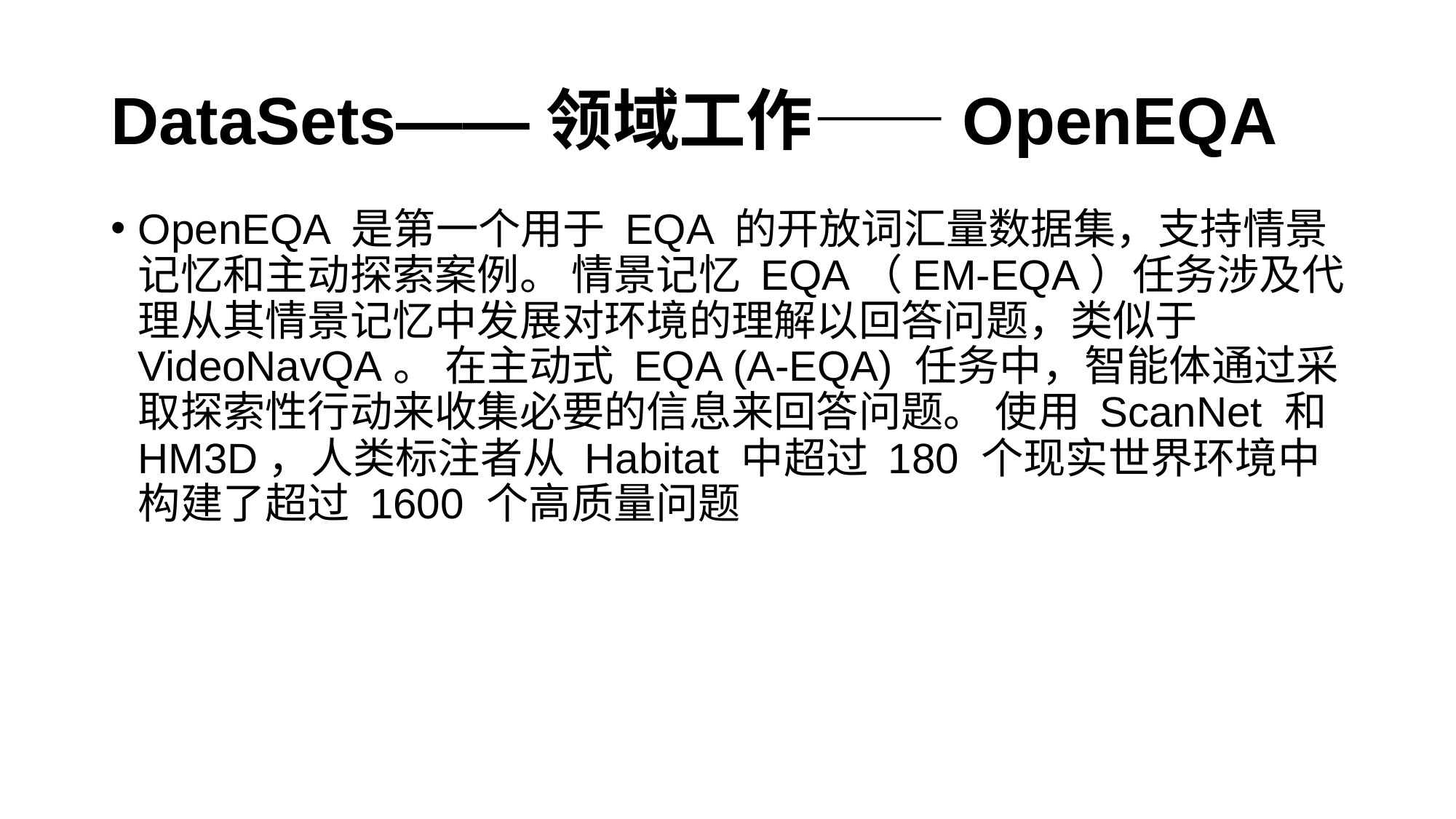

# DataSets——领域工作——OpenEQA
OpenEQA 是第一个用于 EQA 的开放词汇量数据集，支持情景记忆和主动探索案例。 情景记忆 EQA（EM-EQA）任务涉及代理从其情景记忆中发展对环境的理解以回答问题，类似于 VideoNavQA。 在主动式 EQA (A-EQA) 任务中，智能体通过采取探索性行动来收集必要的信息来回答问题。 使用 ScanNet 和 HM3D，人类标注者从 Habitat 中超过 180 个现实世界环境中构建了超过 1600 个高质量问题